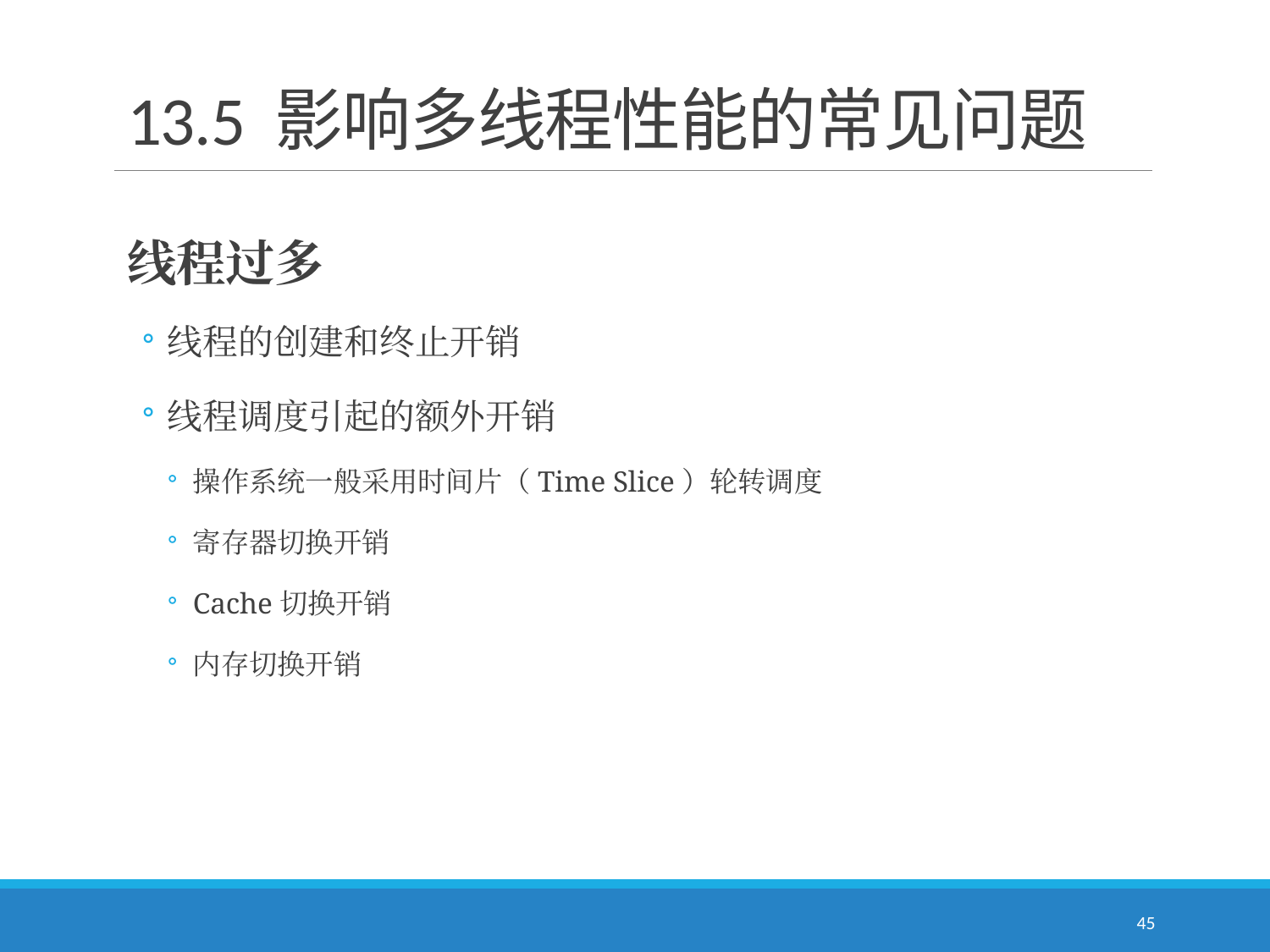

# 13.5 影响多线程性能的常见问题
线程过多
线程的创建和终止开销
线程调度引起的额外开销
操作系统一般采用时间片（Time Slice）轮转调度
寄存器切换开销
Cache切换开销
内存切换开销
45